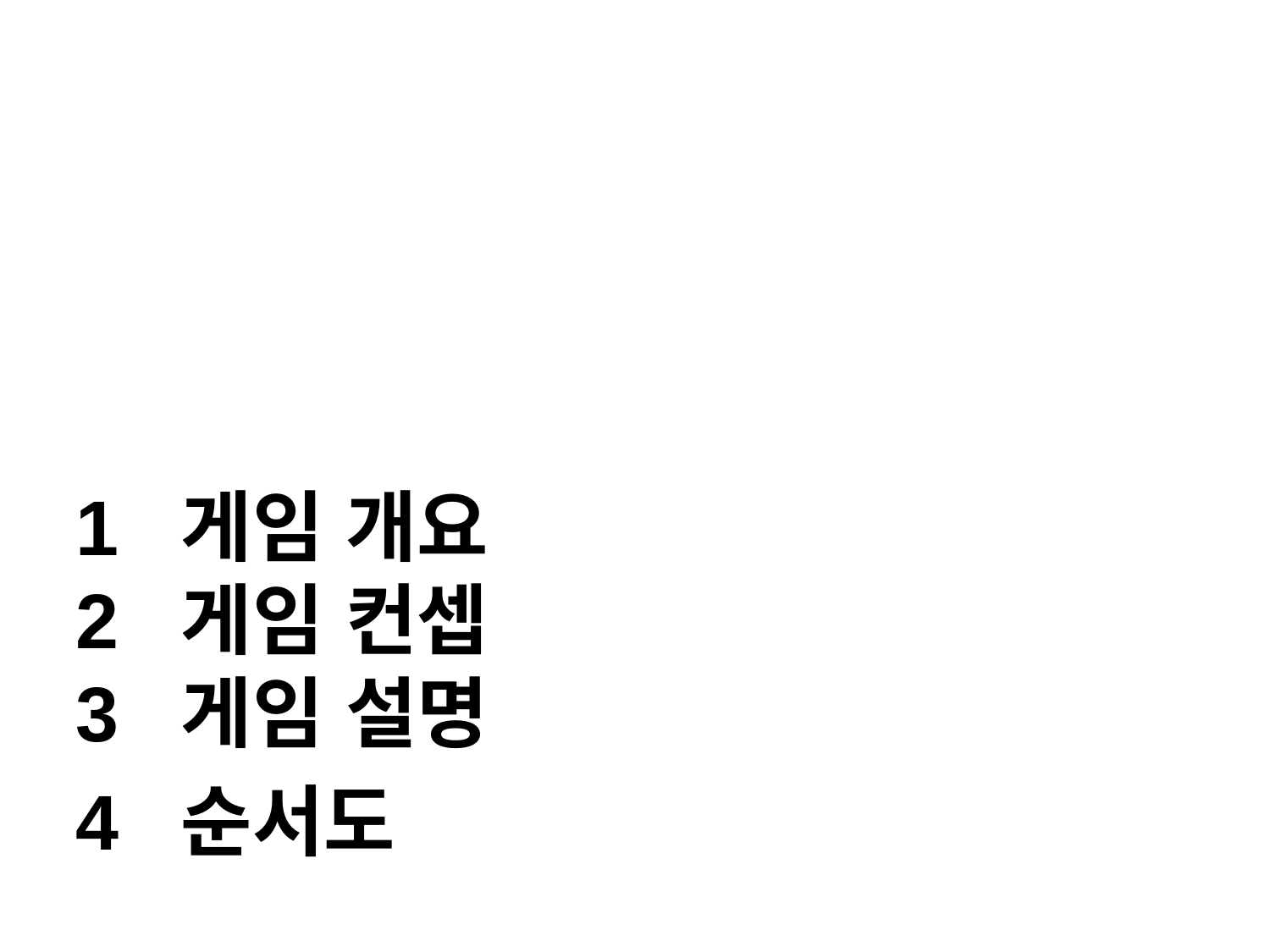

1  게임 개요
2  게임 컨셉 
3  게임 설명
4  순서도